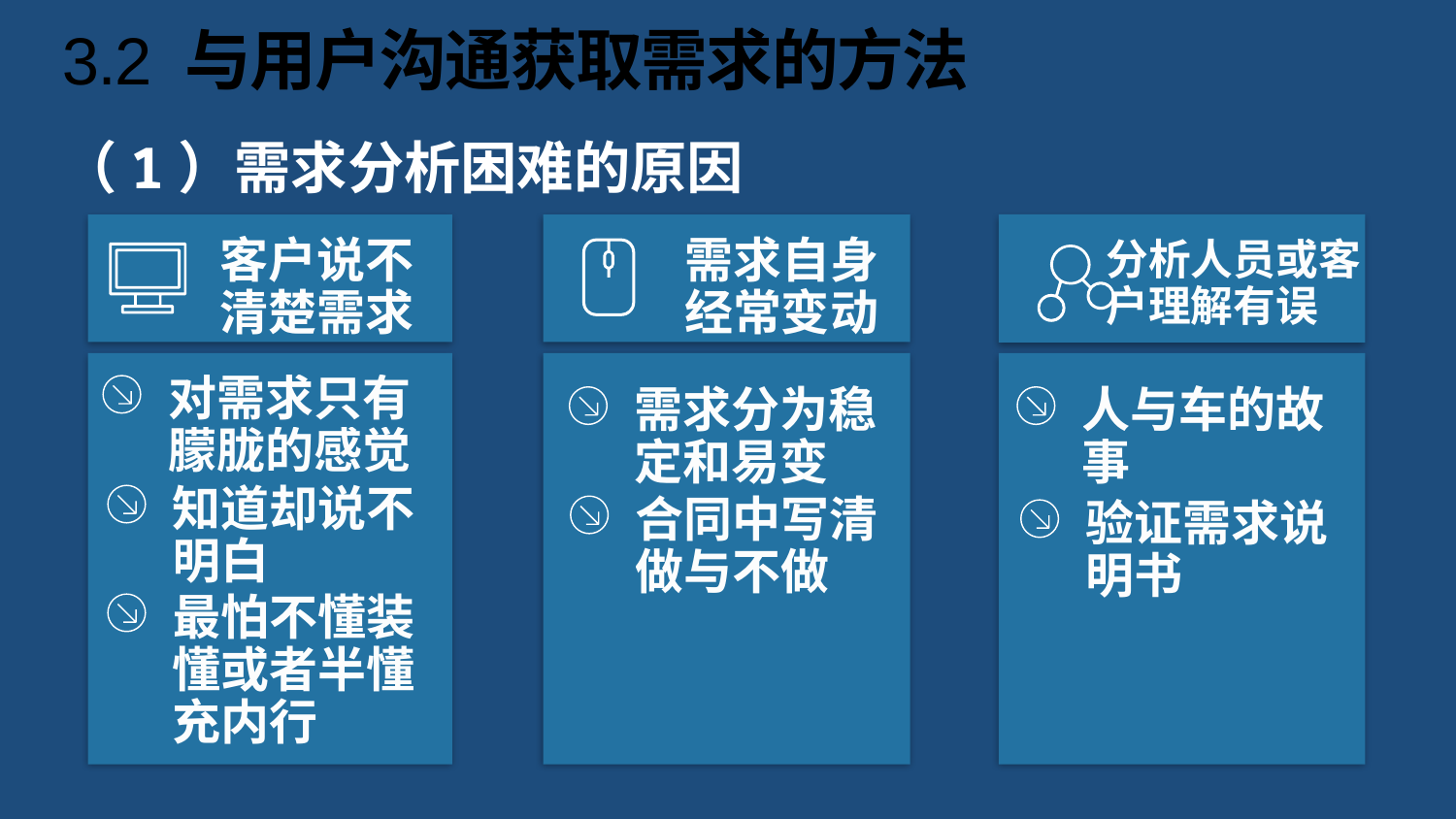

# 3.2 与用户沟通获取需求的方法
（1）需求分析困难的原因

客户说不清楚需求
需求自身经常变动
分析人员或客户理解有误

对需求只有朦胧的感觉
需求分为稳定和易变
人与车的故事

知道却说不明白
合同中写清做与不做

验证需求说明书

最怕不懂装懂或者半懂充内行